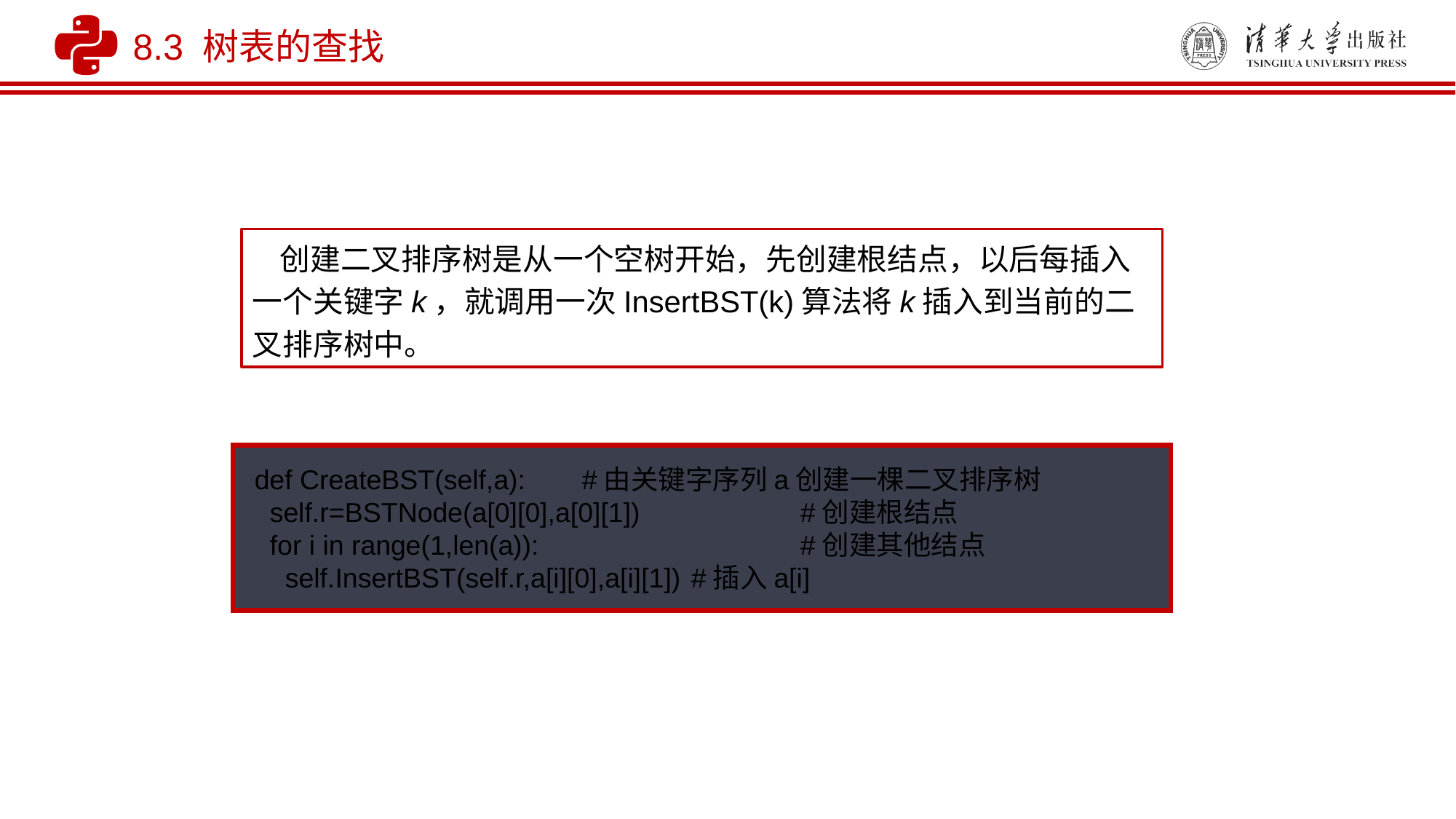

8.3 树表的查找
   创建二叉排序树是从一个空树开始，先创建根结点，以后每插入一个关键字k，就调用一次InsertBST(k)算法将k插入到当前的二叉排序树中。
def CreateBST(self,a):	#由关键字序列a创建一棵二叉排序树
  self.r=BSTNode(a[0][0],a[0][1])		#创建根结点
  for i in range(1,len(a)):			#创建其他结点
    self.InsertBST(self.r,a[i][0],a[i][1])	#插入a[i]